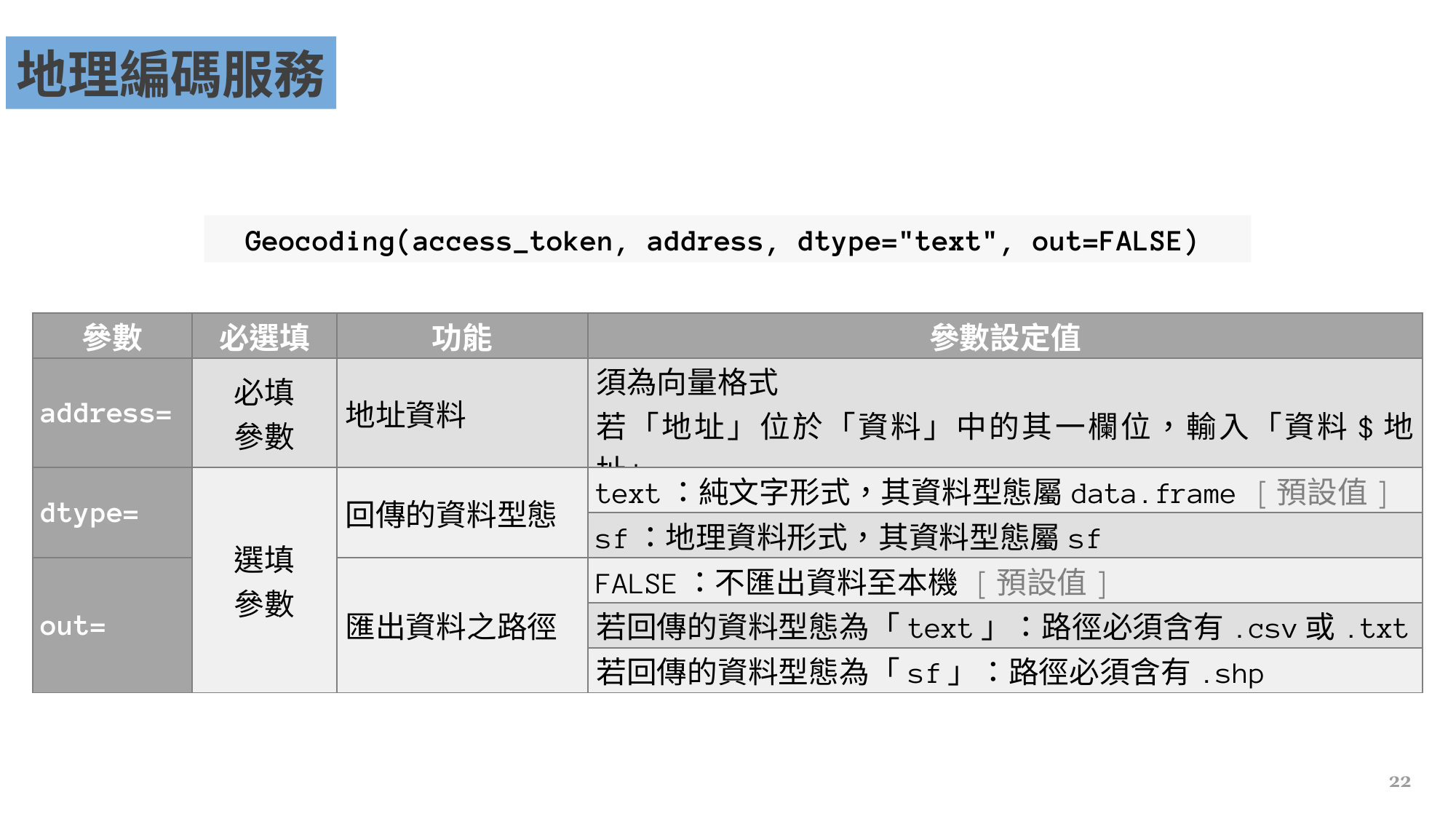

地理編碼服務
Geocoding(access_token, address, dtype="text", out=FALSE)
| 參數 | 必選填 | 功能 | 參數設定值 |
| --- | --- | --- | --- |
| address= | 必填 參數 | 地址資料 | 須為向量格式 若「地址」位於「資料」中的其一欄位，輸入「資料$地址」 |
| dtype= | 選填 參數 | 回傳的資料型態 | text：純文字形式，其資料型態屬data.frame [預設值] |
|  |  |  | sf：地理資料形式，其資料型態屬sf |
| out= |  | 匯出資料之路徑 | FALSE：不匯出資料至本機 [預設值] |
|  |  |  | 若回傳的資料型態為「text」：路徑必須含有.csv或.txt |
|  |  |  | 若回傳的資料型態為「sf」：路徑必須含有.shp |
22